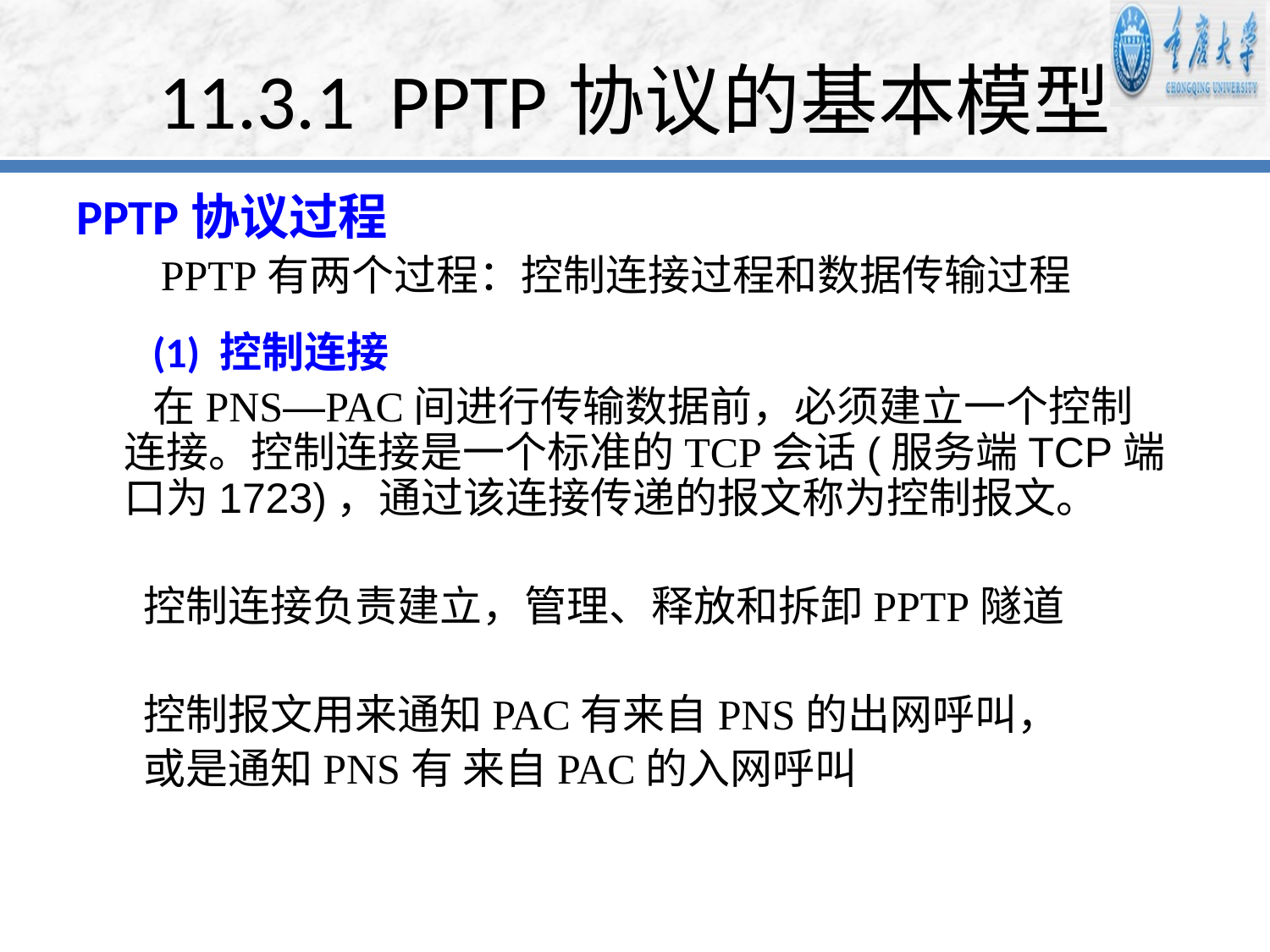

# 11.3.1  PPTP协议的基本模型
PPTP协议过程
        PPTP有两个过程：控制连接过程和数据传输过程
        (1) 控制连接
       在PNS—PAC间进行传输数据前，必须建立一个控制连接。控制连接是一个标准的TCP会话(服务端TCP端口为1723)，通过该连接传递的报文称为控制报文。

      控制连接负责建立，管理、释放和拆卸PPTP隧道

      控制报文用来通知PAC有来自PNS的出网呼叫，
      或是通知PNS有 来自PAC的入网呼叫